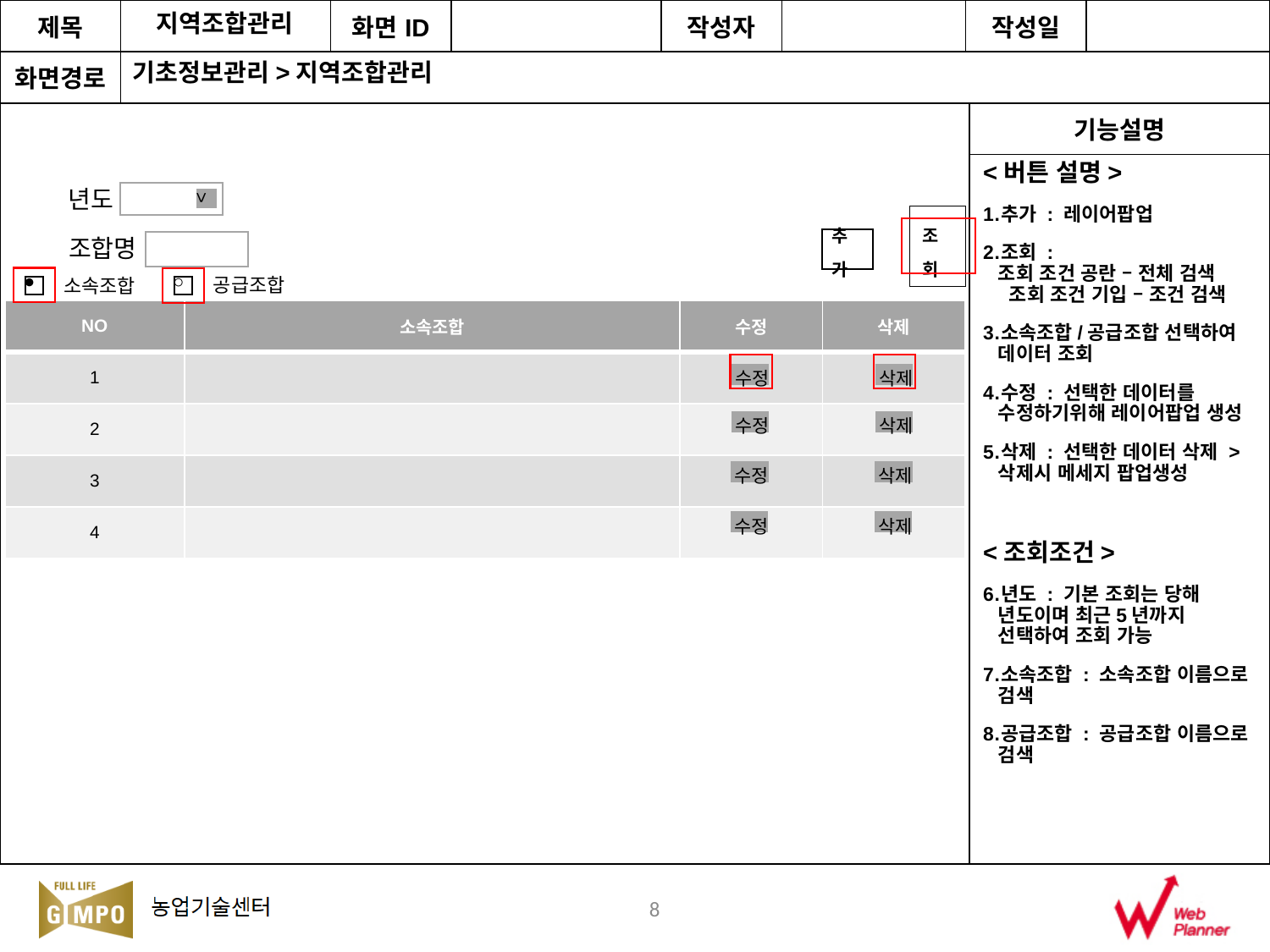

지역조합관리

기초정보관리>지역조합관리
<버튼 설명>
추가 : 레이어팝업
조회 :                                      조회 조건 공란 – 전체 검색          조회 조건 기입 – 조건 검색
소속조합/공급조합 선택하여 데이터 조회
수정 : 선택한 데이터를 수정하기위해 레이어팝업 생성
삭제 : 선택한 데이터 삭제 > 삭제시 메세지 팝업생성

<조회조건>
년도 : 기본 조회는 당해 년도이며 최근5년까지 선택하여 조회 가능
소속조합 : 소속조합 이름으로 검색
공급조합 : 공급조합 이름으로 검색

>

년도

조회
추가

조합명
○

●

공급조합
소속조합
| NO | 소속조합 | 수정 | 삭제 |
| --- | --- | --- | --- |
| 1 |  |  |  |
| 2 |  |  |  |
| 3 |  |  |  |
| 4 |  |  |  |
수정

수정

수정

수정

삭제

삭제

삭제

삭제

8